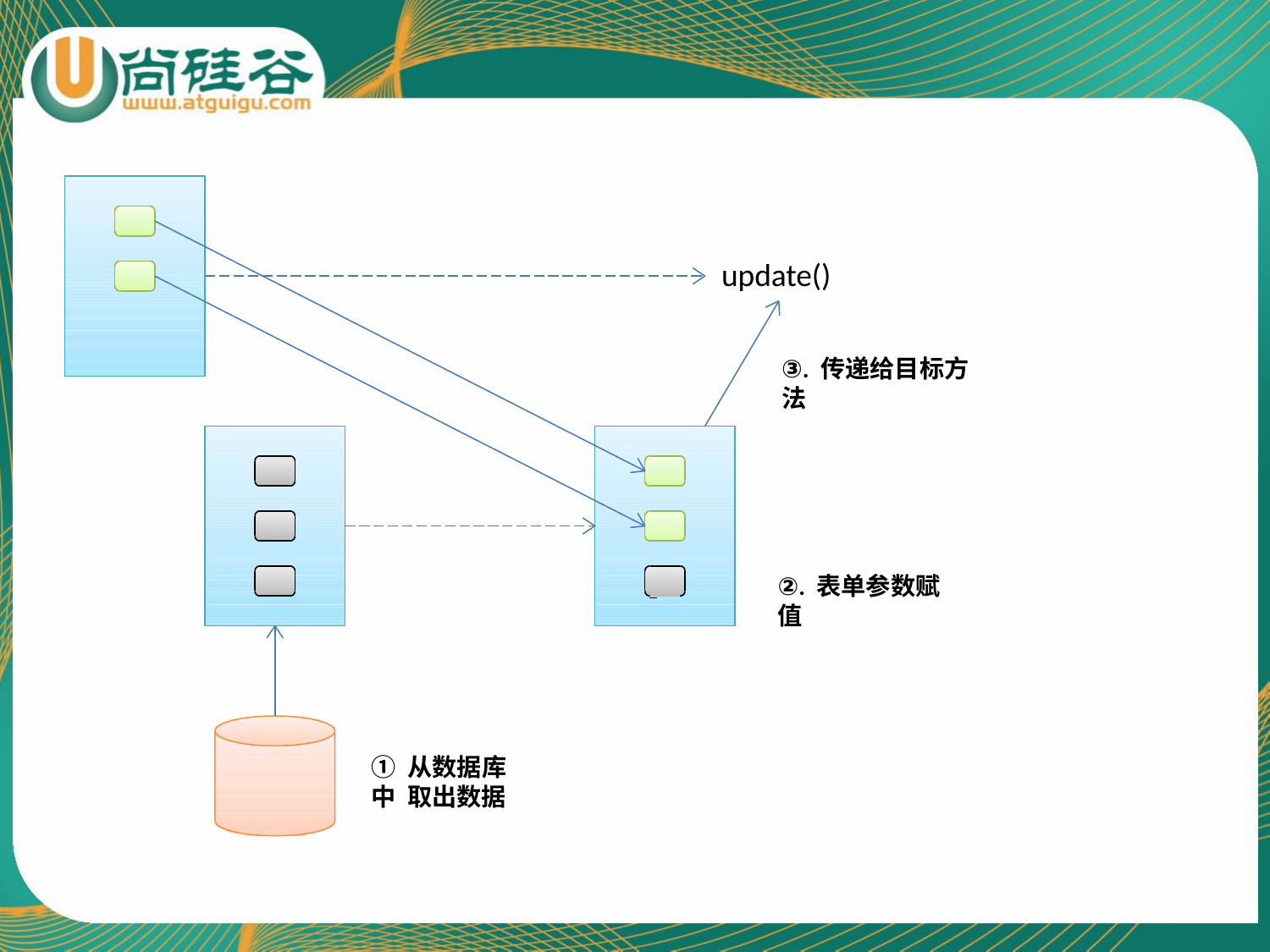

# update()

③. 传递给目标方法

②. 表单参数赋值

① 从数据库中  取出数据